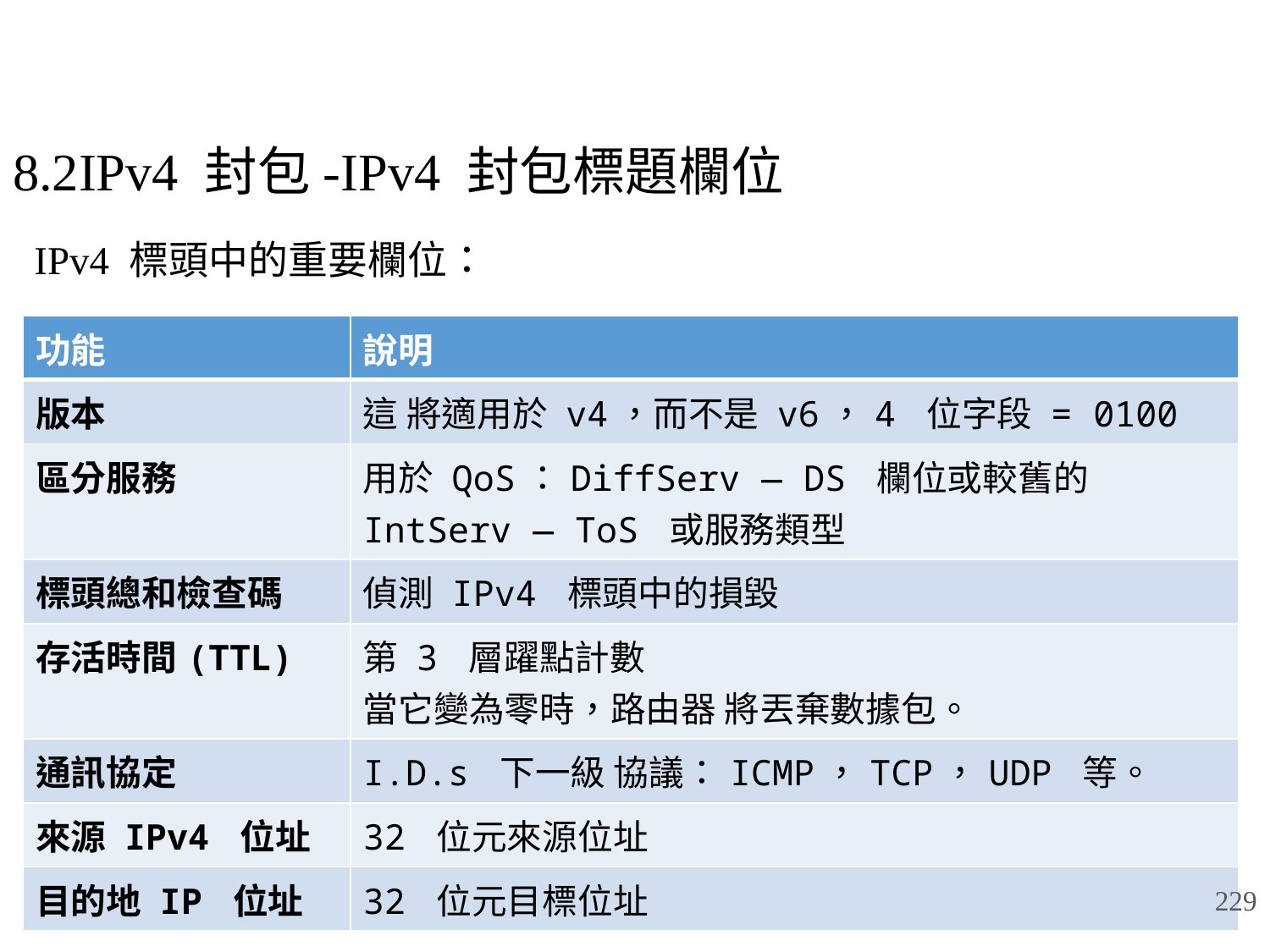

# 8.2IPv4 封包-IPv4 封包標題欄位
IPv4 標頭中的重要欄位：
| 功能 | 說明 |
| --- | --- |
| 版本 | 這 將適用於 v4，而不是 v6，4 位字段 = 0100 |
| 區分服務 | 用於 QoS：DiffServ — DS 欄位或較舊的 IntServ — ToS 或服務類型 |
| 標頭總和檢查碼 | 偵測 IPv4 標頭中的損毀 |
| 存活時間(TTL) | 第 3 層躍點計數 當它變為零時，路由器 將丟棄數據包。 |
| 通訊協定 | I.D.s 下一級 協議：ICMP，TCP，UDP 等。 |
| 來源 IPv4 位址 | 32 位元來源位址 |
| 目的地 IP 位址 | 32 位元目標位址 |
229